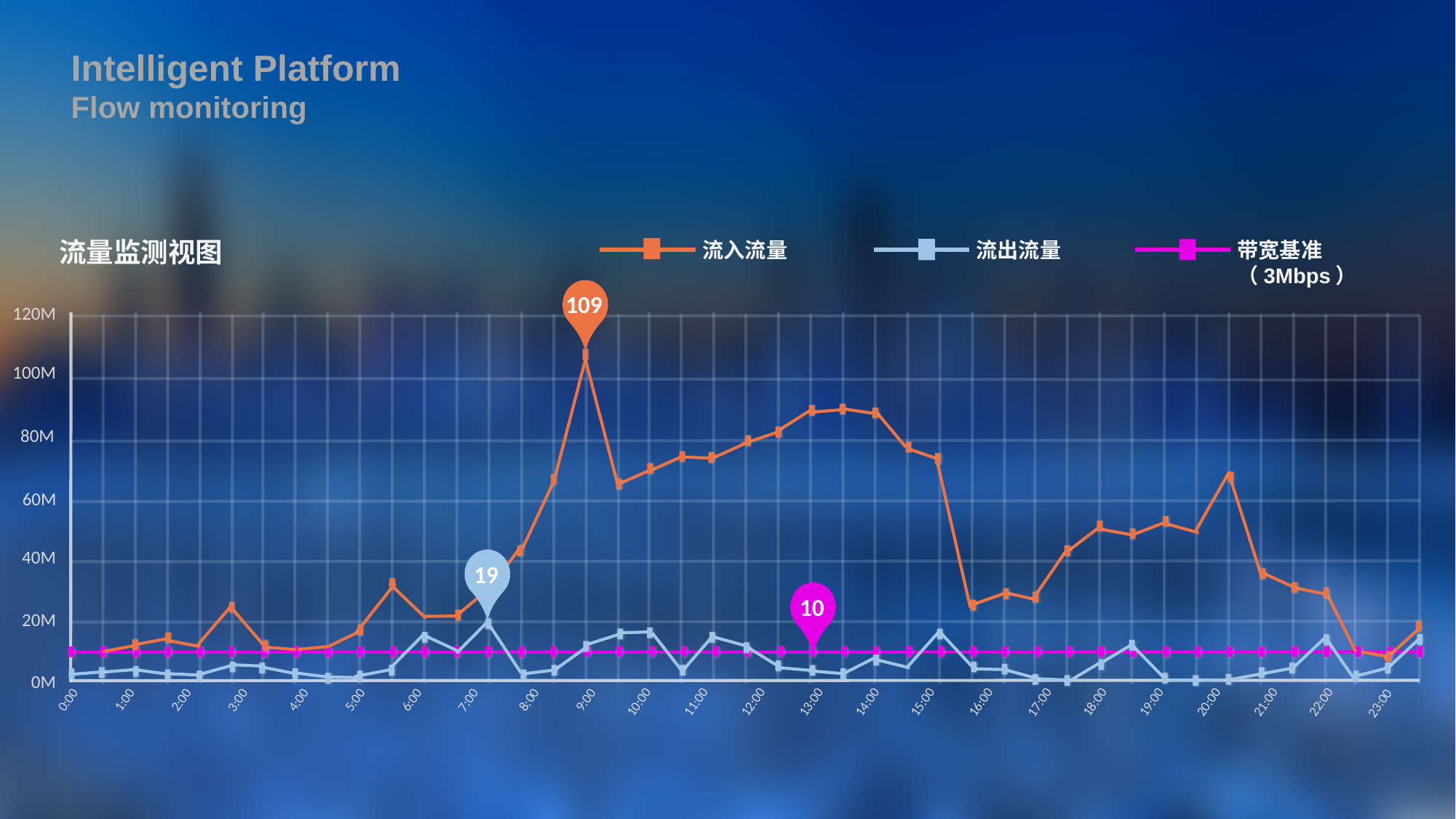

Intelligent Platform
Flow monitoring
流量监测视图

109
120M
100M
80M
60M
40M
20M

0M
8:00
9:00
4:00
0:00
5:00
6:00
1:00
2:00
7:00
3:00
20:00
22:00
19:00
21:00
14:00
16:00
18:00
15:00
12:00
13:00
10:00
11:00
17:00
23:00

19

10

流入流量
流出流量
带宽基准（3Mbps）